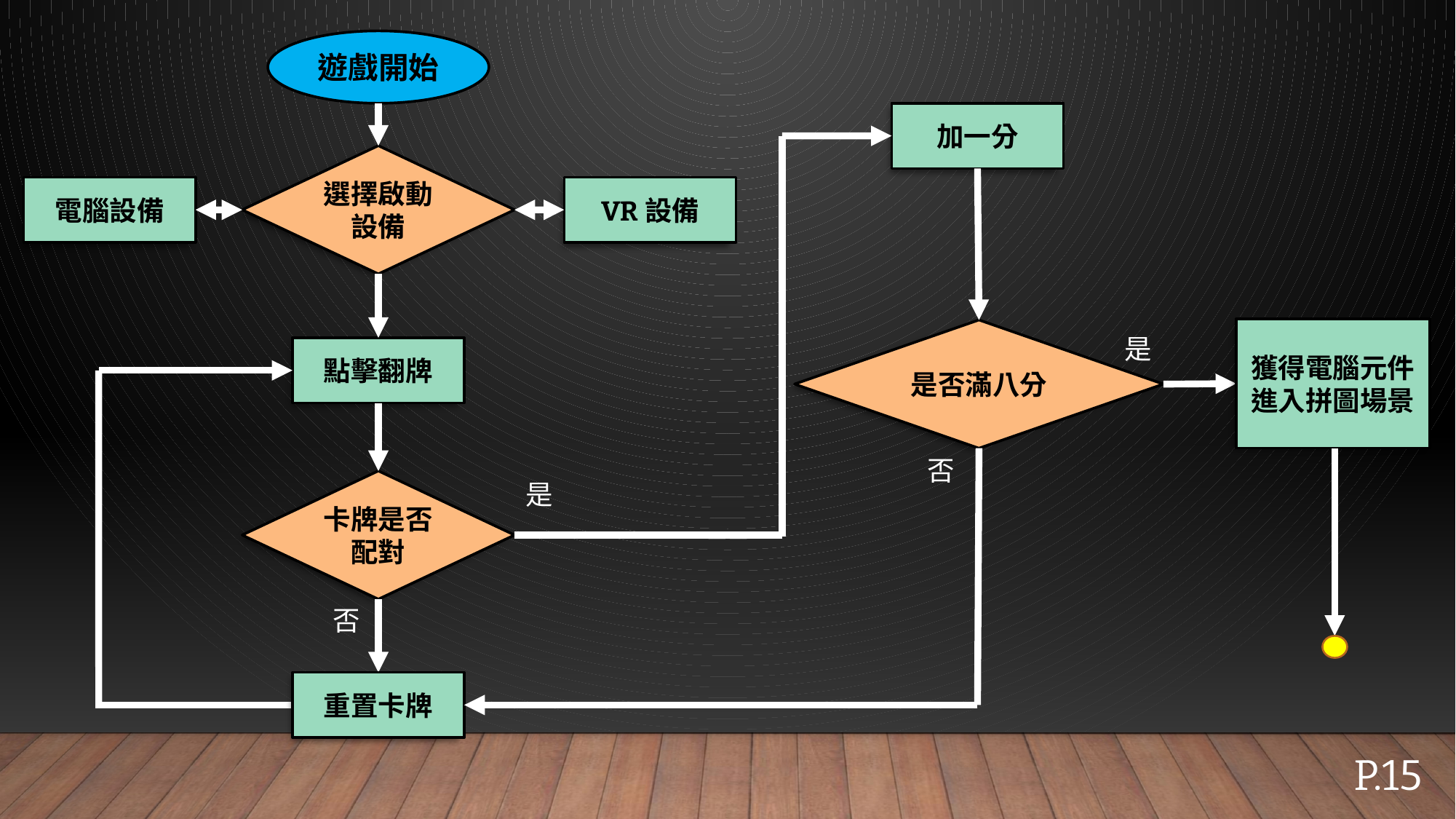

遊戲開始
加一分
選擇啟動設備
電腦設備
VR設備
獲得電腦元件
進入拼圖場景
是否滿八分
是
點擊翻牌
否
卡牌是否配對
是
否

重置卡牌
P.15